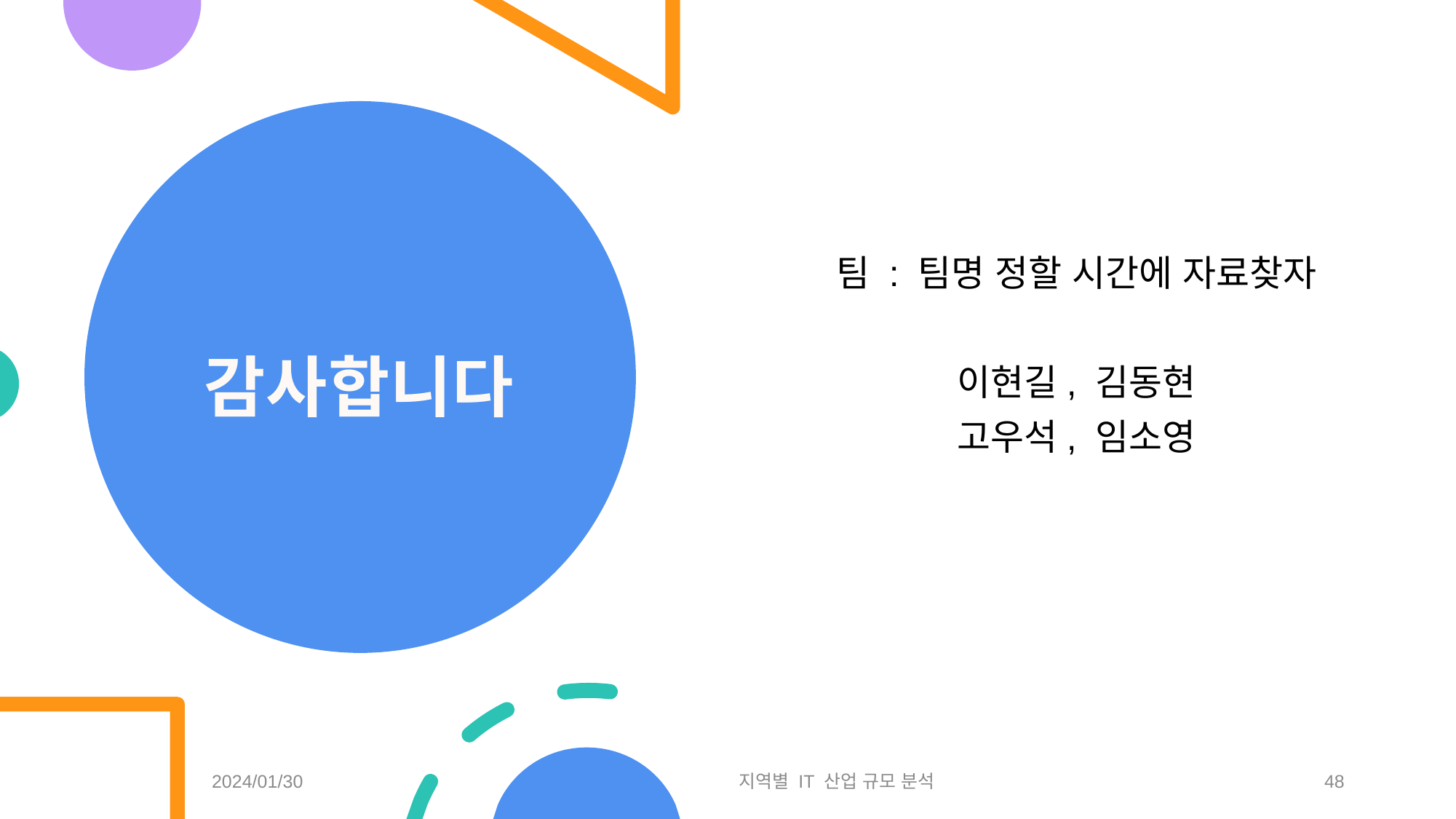

팀 : 팀명 정할 시간에 자료찾자

이현길, 김동현
고우석, 임소영

# 감사합니다
2024/01/30
지역별 IT 산업 규모 분석
48